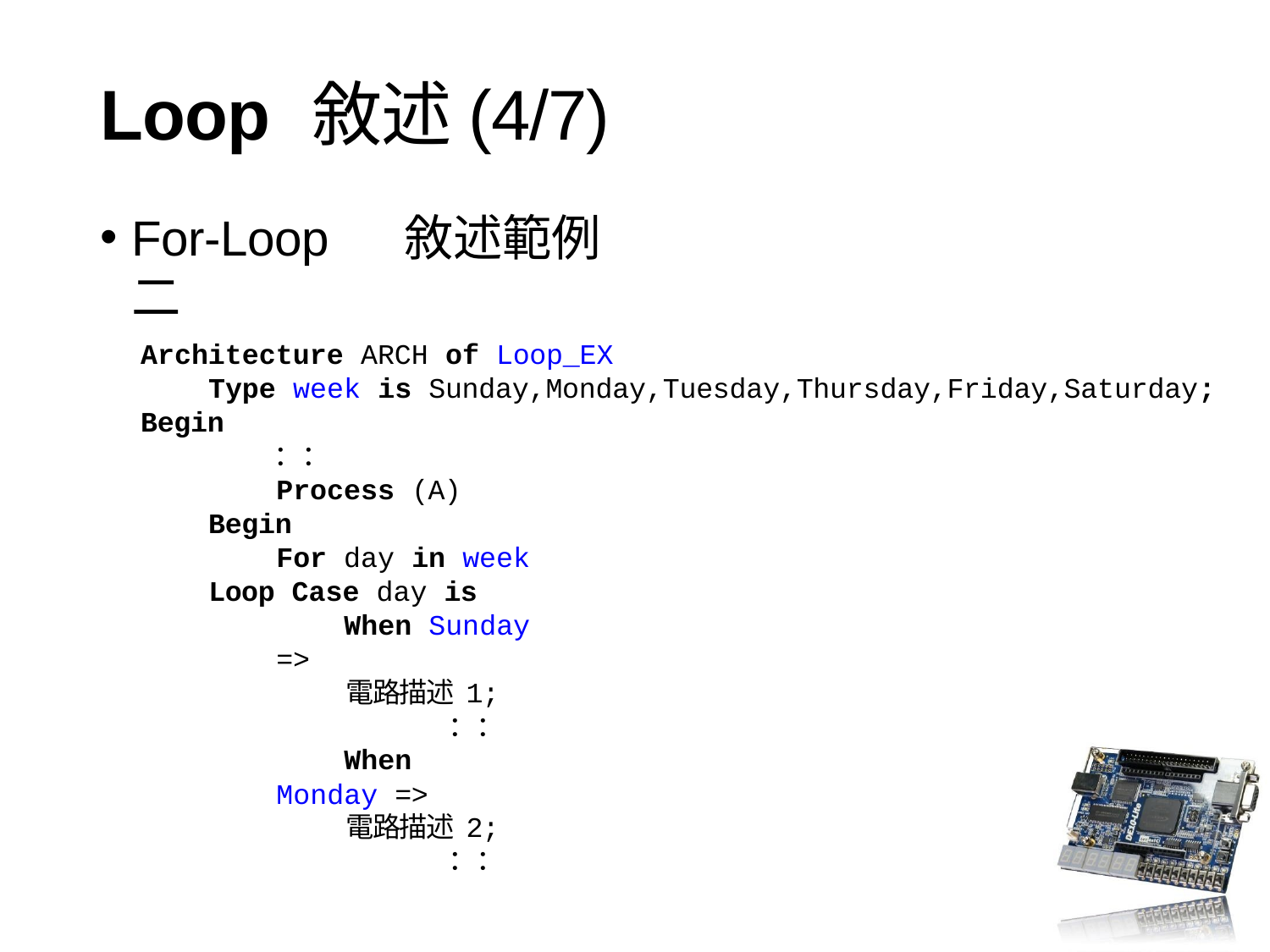

# Loop	敘述(4/7)
For-Loop	 敘述範例二
Architecture ARCH of Loop_EX
Type week is Sunday,Monday,Tuesday,Thursday,Friday,Saturday; Begin
：：
Process (A)
Begin
For day in week Loop Case day is
When Sunday =>
電路描述 1;
：：
When Monday =>
電路描述 2;
：：